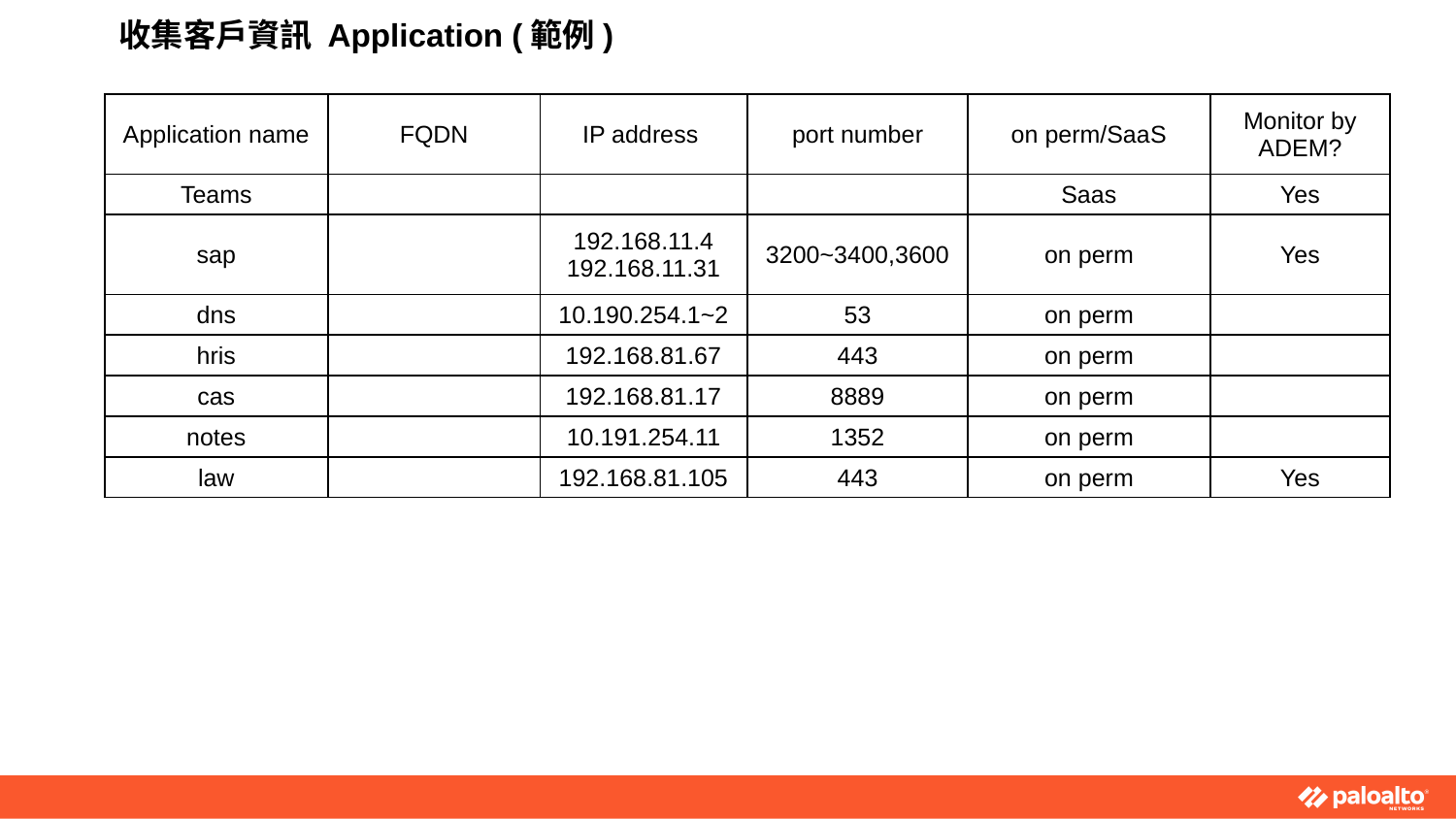

# 收集客戶資訊 Application (範例)
| Application name | FQDN | IP address | port number | on perm/SaaS | Monitor by ADEM? |
| --- | --- | --- | --- | --- | --- |
| Teams |  |  |  | Saas | Yes |
| sap |  | 192.168.11.4 192.168.11.31 | 3200~3400,3600 | on perm | Yes |
| dns |  | 10.190.254.1~2 | 53 | on perm |  |
| hris |  | 192.168.81.67 | 443 | on perm |  |
| cas |  | 192.168.81.17 | 8889 | on perm |  |
| notes |  | 10.191.254.11 | 1352 | on perm |  |
| law |  | 192.168.81.105 | 443 | on perm | Yes |